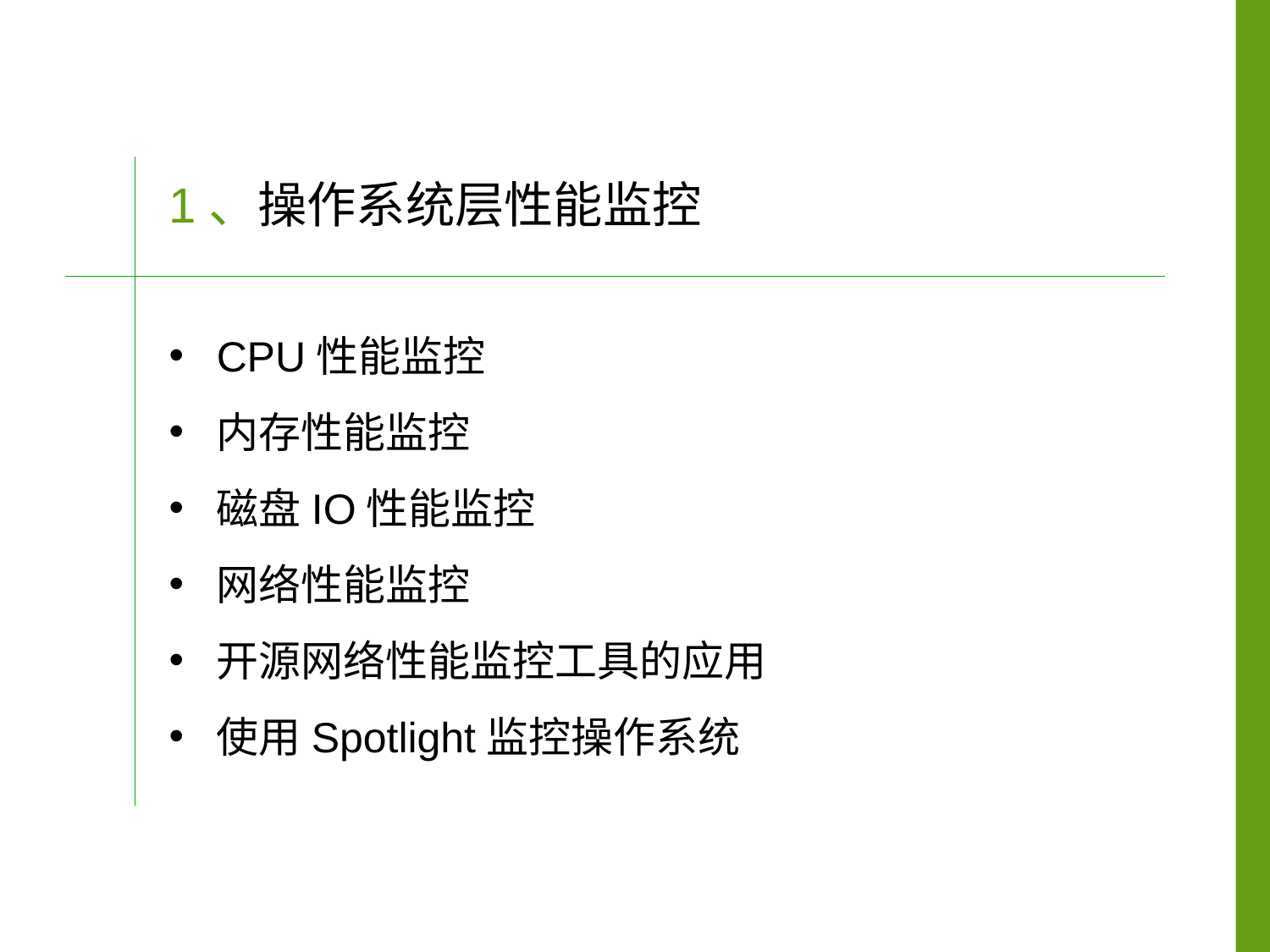

# 1、操作系统层性能监控
CPU性能监控
内存性能监控
磁盘IO性能监控
网络性能监控
开源网络性能监控工具的应用
使用Spotlight监控操作系统